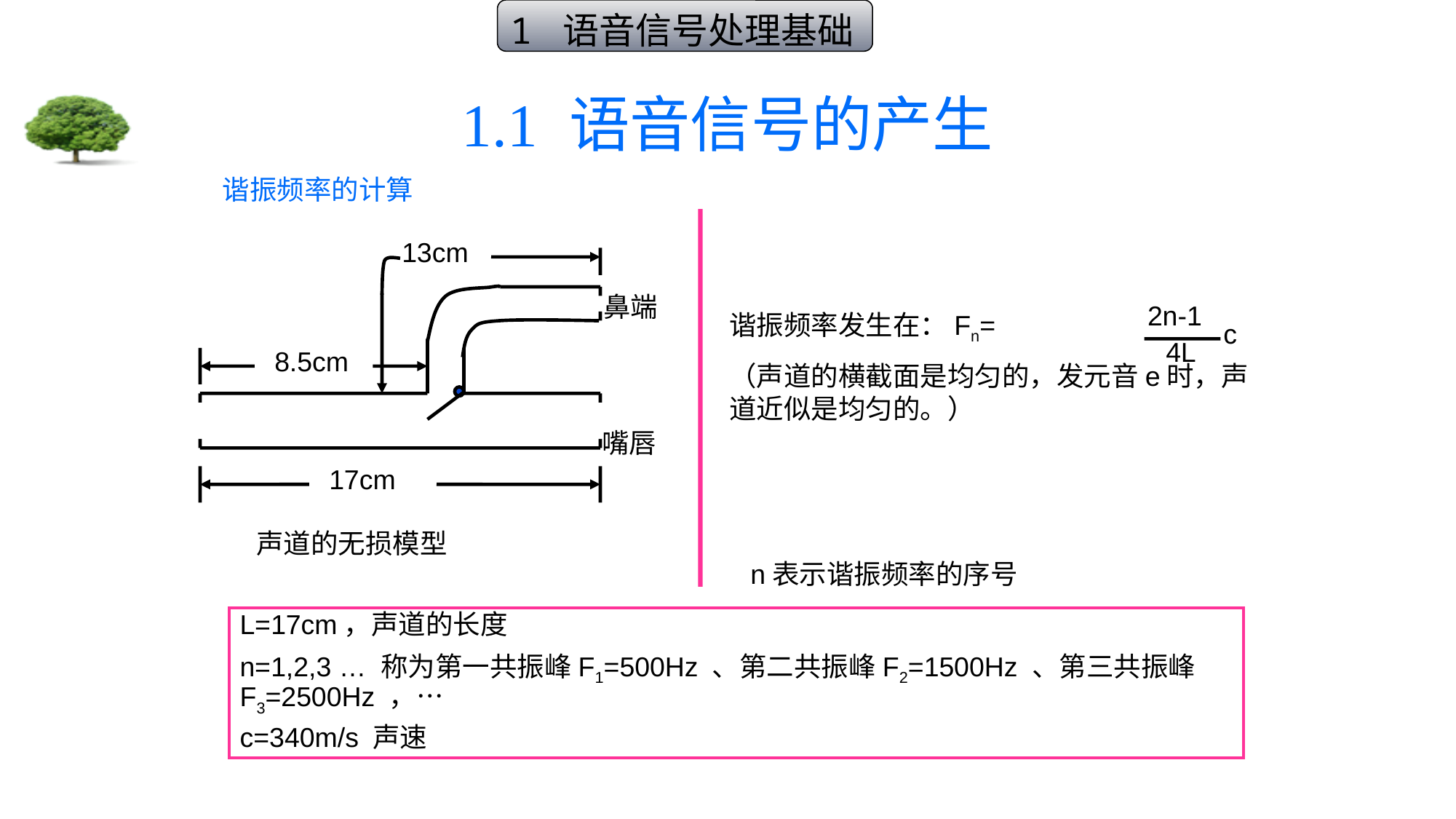

1 语音信号处理基础

# 1.1 语音信号的产生
谐振频率的计算

13cm

8.5cm

17cm

声道的无损模型
鼻端
2n-1
谐振频率发生在：Fn=
（声道的横截面是均匀的，发元音e时，声道近似是均匀的。）
c
4L

嘴唇
n表示谐振频率的序号
L=17cm，声道的长度
n=1,2,3 … 称为第一共振峰F1=500Hz 、第二共振峰F2=1500Hz 、第三共振峰F3=2500Hz ，…
c=340m/s 声速